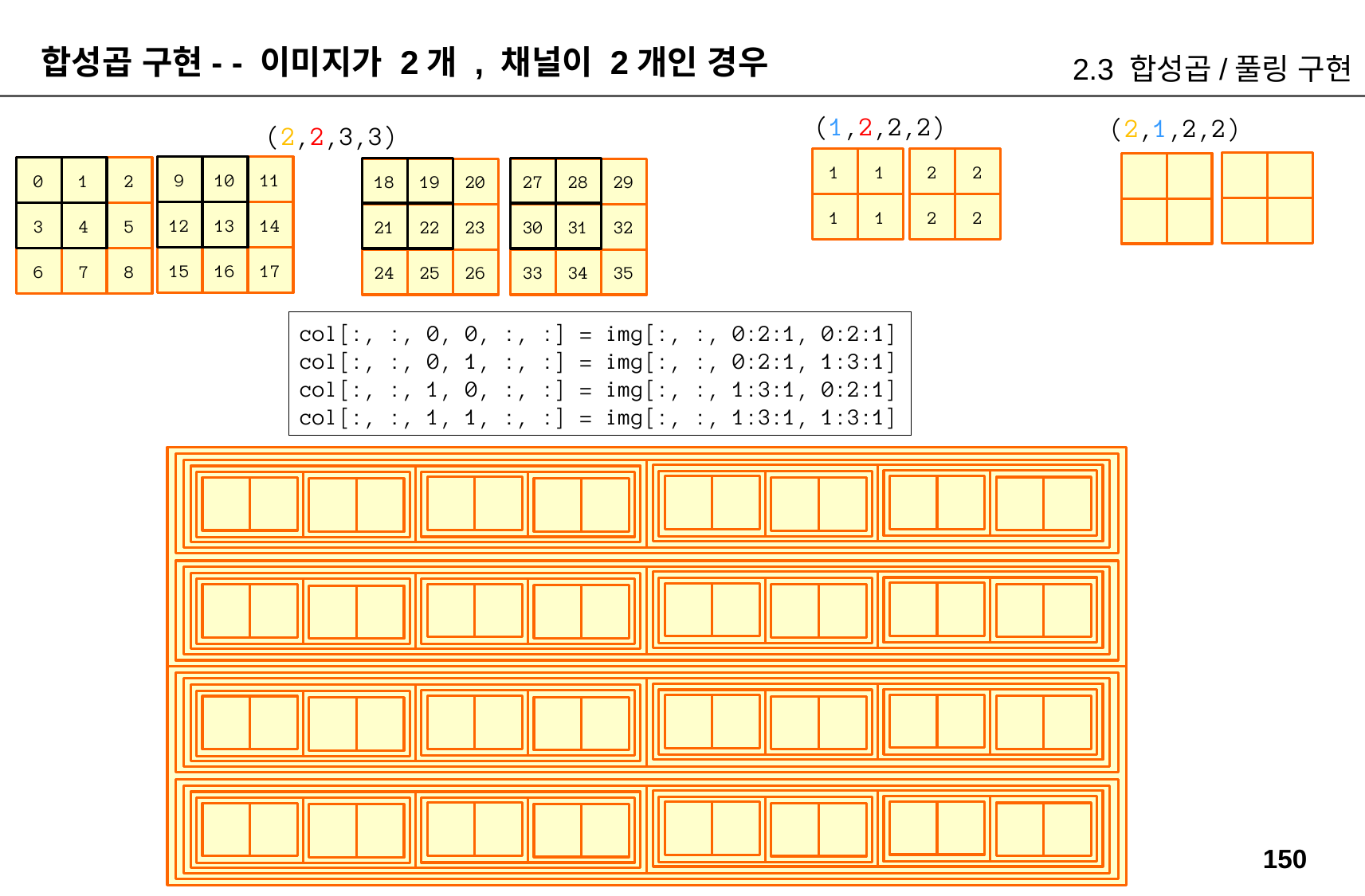

합성곱 구현- - 이미지가 2개 , 채널이 2개인 경우
2.3 합성곱/풀링 구현
(1,2,2,2)
(2,1,2,2)
(2,2,3,3)
2
2
1
1

9

10
11
0

1
2

18
19
20
27
28
29
2
2
1
1

12
13
14
3
4
5
21
22
23
30
31
32
15
16
17
6
7
8
24
25
26
33
34
35
col[:, :, 0, 0, :, :] = img[:, :, 0:2:1, 0:2:1]
col[:, :, 0, 1, :, :] = img[:, :, 0:2:1, 1:3:1]
col[:, :, 1, 0, :, :] = img[:, :, 1:3:1, 0:2:1]
col[:, :, 1, 1, :, :] = img[:, :, 1:3:1, 1:3:1]